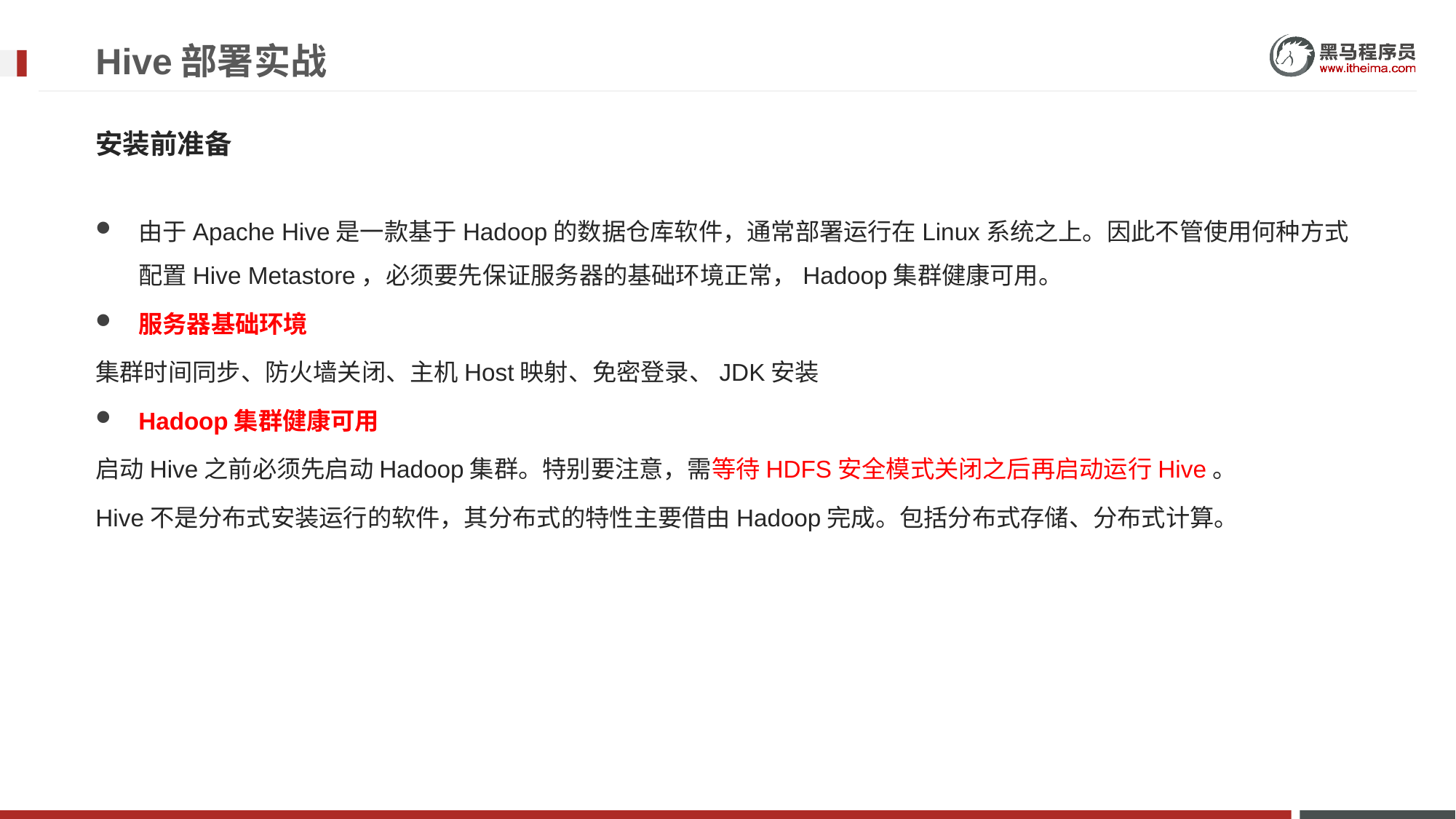

# Hive部署实战
安装前准备
由于Apache Hive是一款基于Hadoop的数据仓库软件，通常部署运行在Linux系统之上。因此不管使用何种方式配置Hive Metastore，必须要先保证服务器的基础环境正常，Hadoop集群健康可用。
服务器基础环境
集群时间同步、防火墙关闭、主机Host映射、免密登录、JDK安装
Hadoop集群健康可用
启动Hive之前必须先启动Hadoop集群。特别要注意，需等待HDFS安全模式关闭之后再启动运行Hive。
Hive不是分布式安装运行的软件，其分布式的特性主要借由Hadoop完成。包括分布式存储、分布式计算。